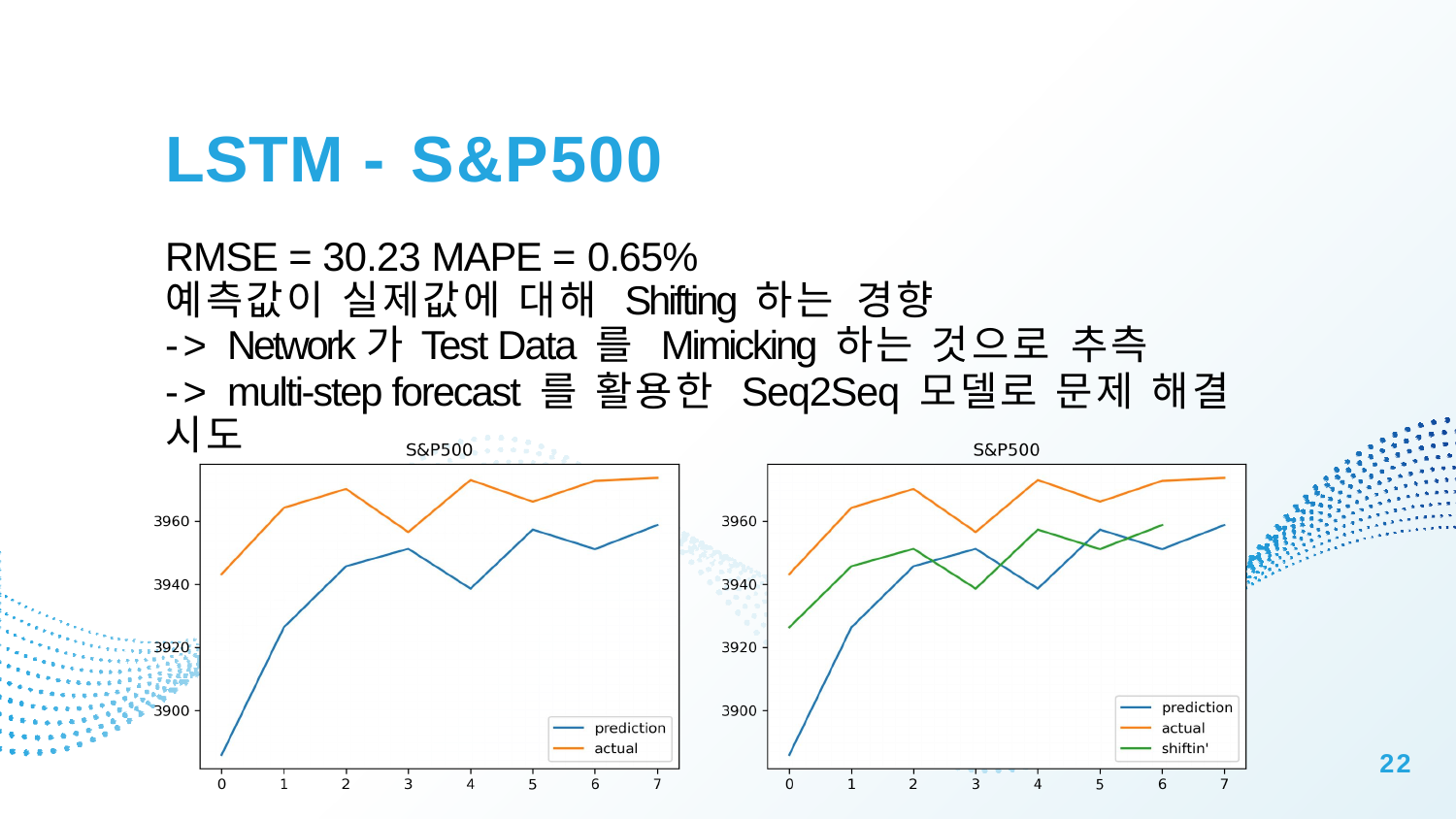

# LSTM - S&P500
RMSE = 30.23 MAPE = 0.65%
예측값이 실제값에 대해 Shifting 하는 경향
-> Network가 Test Data 를 Mimicking 하는 것으로 추측
-> multi-step forecast 를 활용한 Seq2Seq 모델로 문제 해결  시도

22